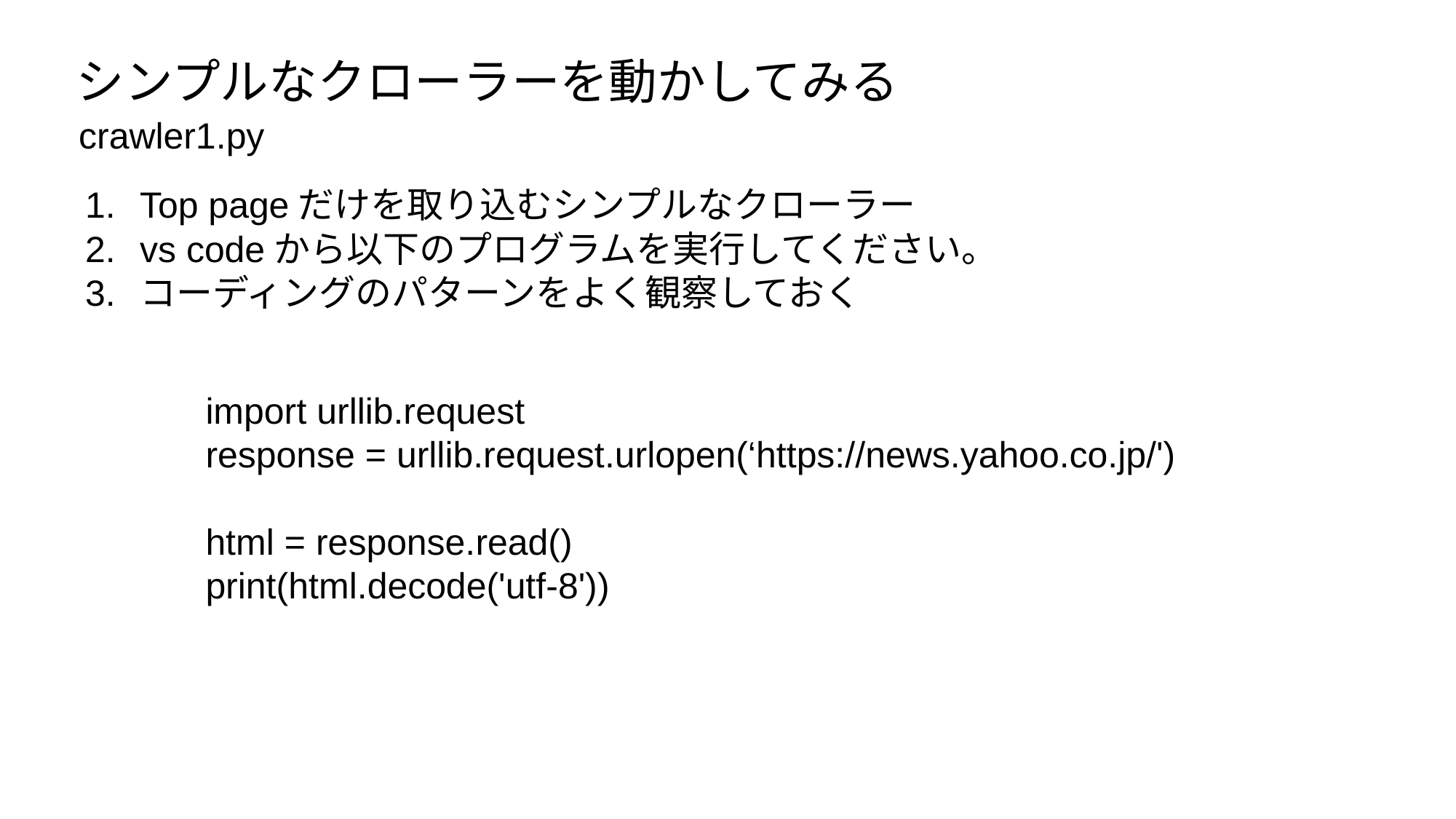

シンプルなクローラーを動かしてみる
crawler1.py
Top pageだけを取り込むシンプルなクローラー
vs codeから以下のプログラムを実行してください。
コーディングのパターンをよく観察しておく
import urllib.request
response = urllib.request.urlopen(‘https://news.yahoo.co.jp/')

html = response.read()
print(html.decode('utf-8'))